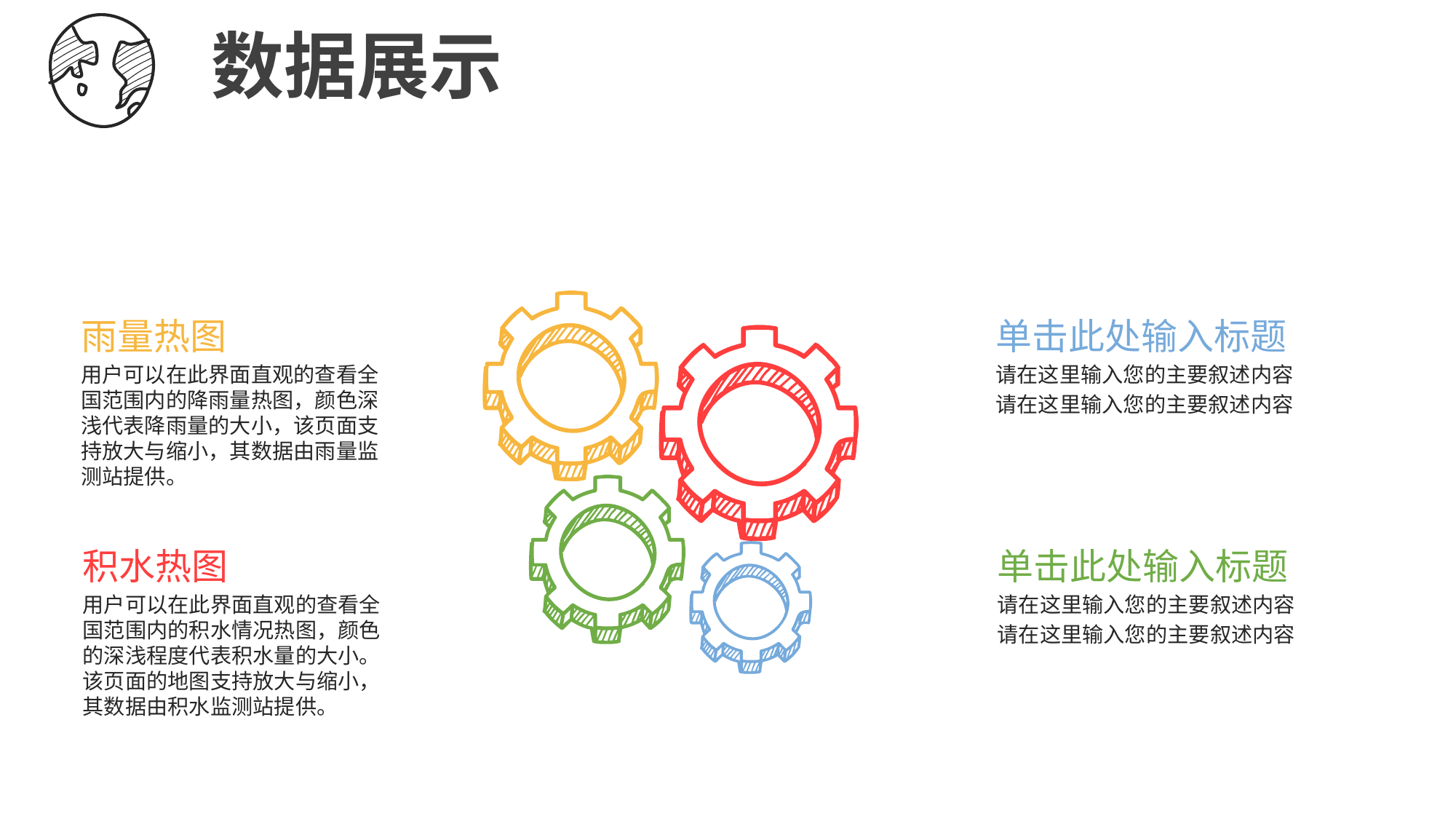

数据展示

雨量热图
用户可以在此界面直观的查看全国范围内的降雨量热图，颜色深浅代表降雨量的大小，该页面支持放大与缩小，其数据由雨量监测站提供。
单击此处输入标题
请在这里输入您的主要叙述内容
请在这里输入您的主要叙述内容

积水热图
用户可以在此界面直观的查看全国范围内的积水情况热图，颜色的深浅程度代表积水量的大小。该页面的地图支持放大与缩小，其数据由积水监测站提供。
单击此处输入标题
请在这里输入您的主要叙述内容
请在这里输入您的主要叙述内容